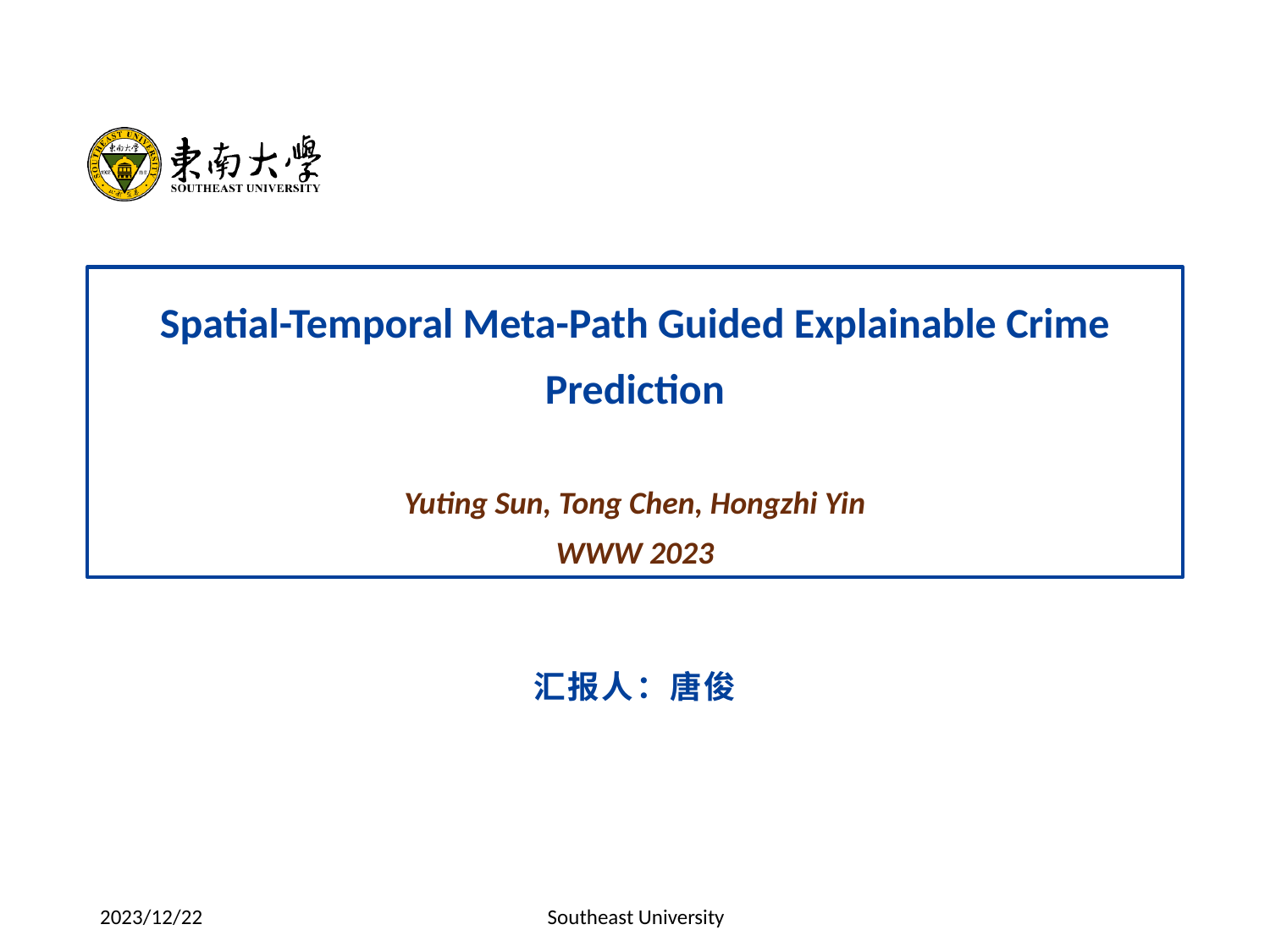

Spatial-Temporal Meta-Path Guided Explainable Crime Prediction
Yuting Sun, Tong Chen, Hongzhi Yin
WWW 2023
汇报人：唐俊